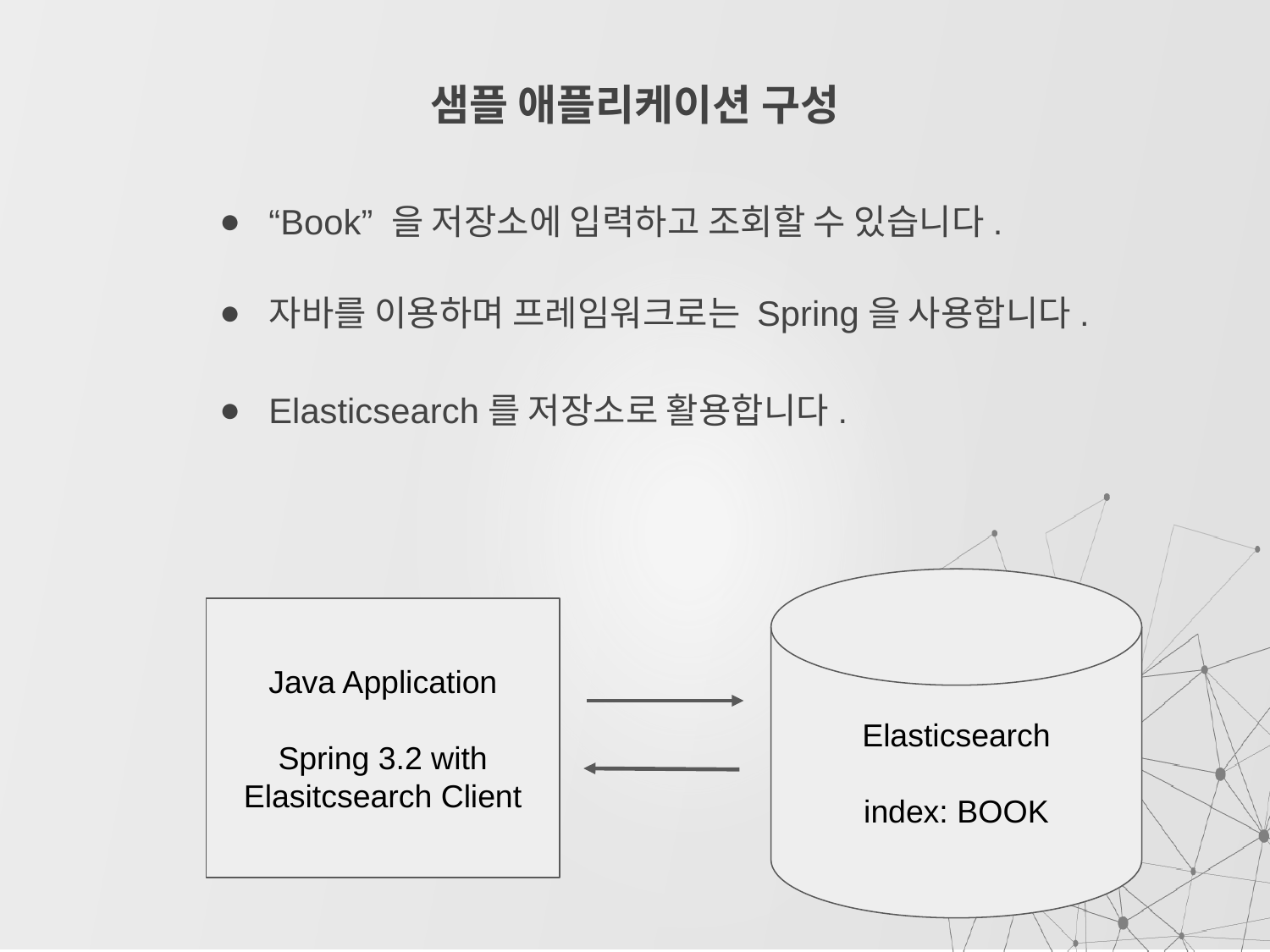

# 샘플 애플리케이션 구성
“Book” 을 저장소에 입력하고 조회할 수 있습니다.
자바를 이용하며 프레임워크로는 Spring을 사용합니다.
Elasticsearch를 저장소로 활용합니다.

Elasticsearch

index: BOOK
Java Application

Spring 3.2 with Elasitcsearch Client